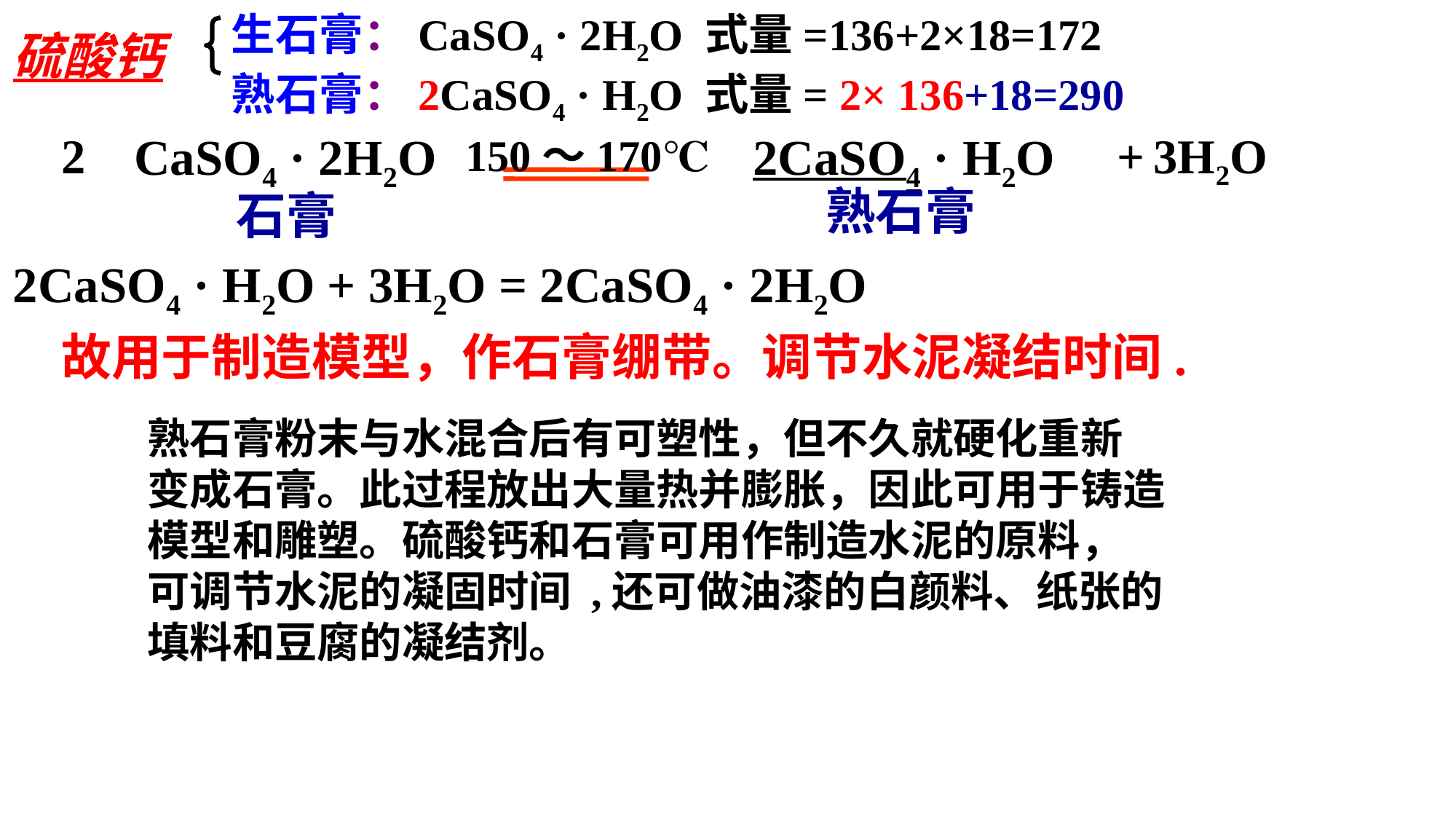

生石膏：CaSO4 · 2H2O 式量=136+2×18=172
熟石膏：2CaSO4 · H2O 式量= 2× 136+18=290

硫酸钙
2
 +
 3H2O
CaSO4 · 2H2O
2CaSO4 · H2O
150～170℃

熟石膏
 石膏
2CaSO4 · H2O + 3H2O = 2CaSO4 · 2H2O
故用于制造模型，作石膏绷带。调节水泥凝结时间.

熟石膏粉末与水混合后有可塑性，但不久就硬化重新
变成石膏。此过程放出大量热并膨胀，因此可用于铸造
模型和雕塑。硫酸钙和石膏可用作制造水泥的原料，
可调节水泥的凝固时间 ,还可做油漆的白颜料、纸张的
填料和豆腐的凝结剂。